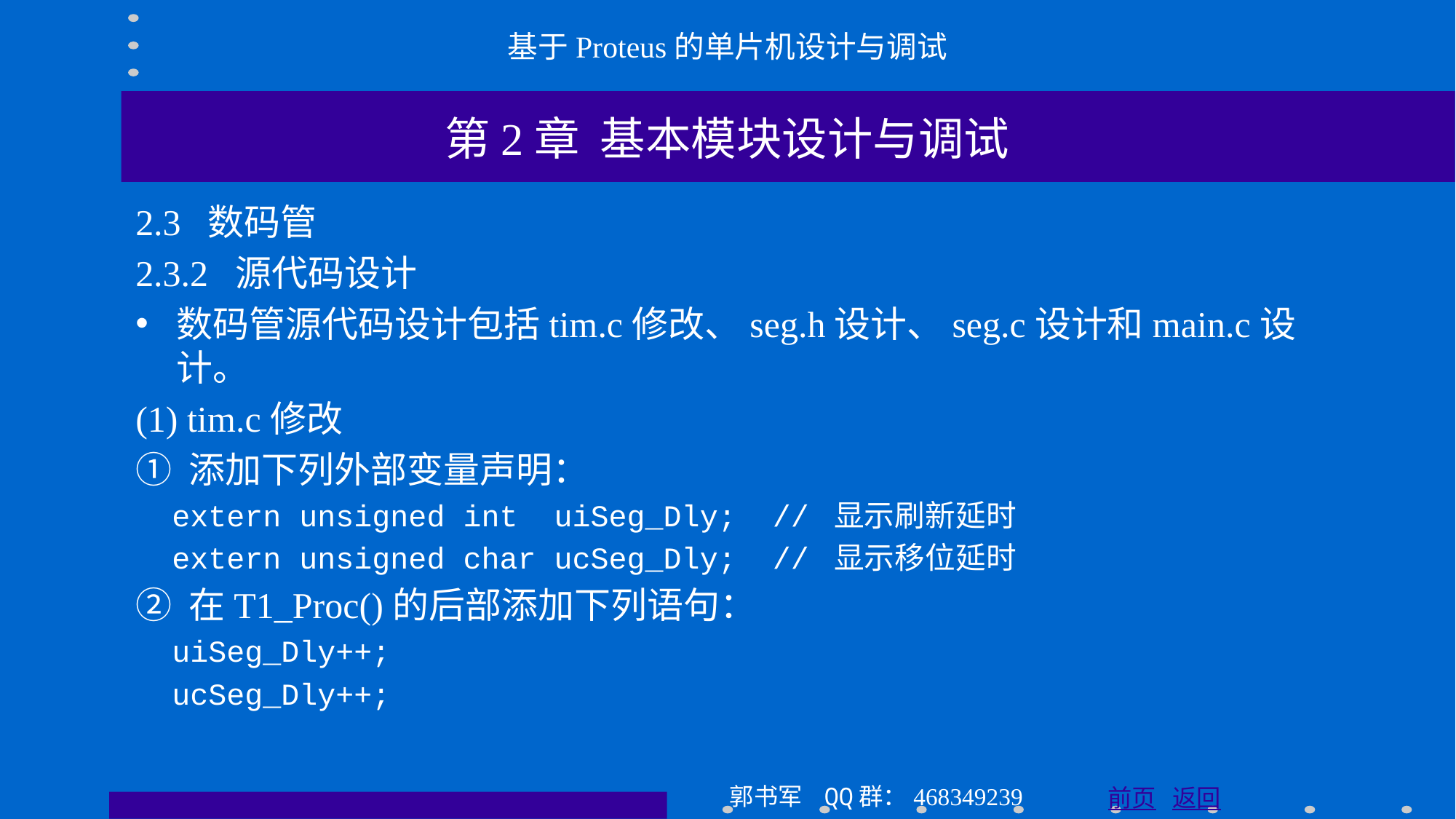

基于Proteus的单片机设计与调试
第2章  基本模块设计与调试
2.3  数码管
2.3.2  源代码设计
数码管源代码设计包括tim.c修改、seg.h设计、seg.c设计和main.c设计。
(1) tim.c修改
① 添加下列外部变量声明：
  extern unsigned int  uiSeg_Dly;  // 显示刷新延时
  extern unsigned char ucSeg_Dly;  // 显示移位延时
② 在T1_Proc()的后部添加下列语句：
  uiSeg_Dly++;
  ucSeg_Dly++;

郭书军   QQ群：468349239
前页   返回